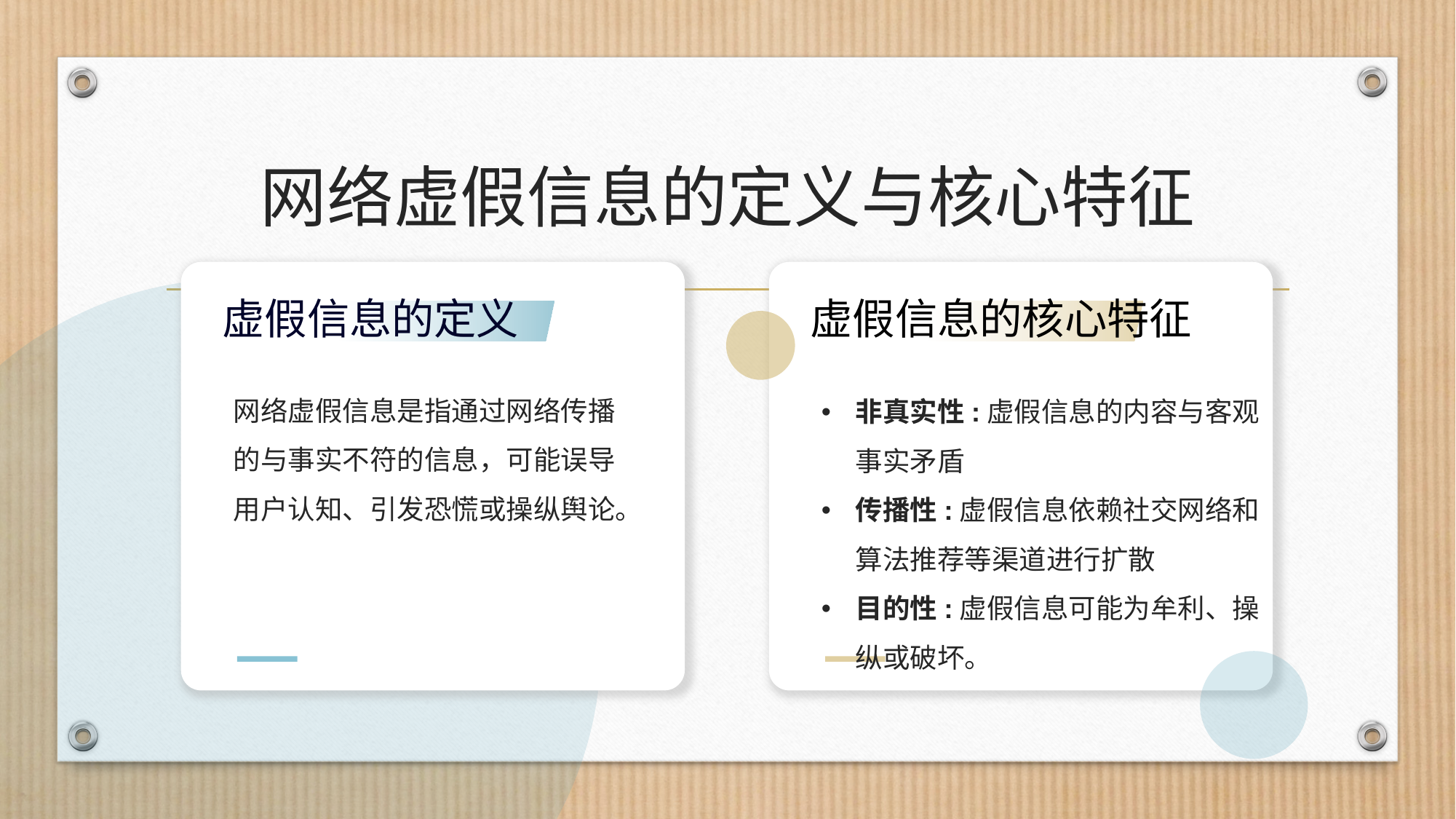

# 网络虚假信息的定义与核心特征

虚假信息的定义
虚假信息的核心特征

网络虚假信息是指通过网络传播的与事实不符的信息，可能误导用户认知、引发恐慌或操纵舆论。
非真实性:虚假信息的内容与客观事实矛盾
传播性:虚假信息依赖社交网络和算法推荐等渠道进行扩散
目的性:虚假信息可能为牟利、操纵或破坏。